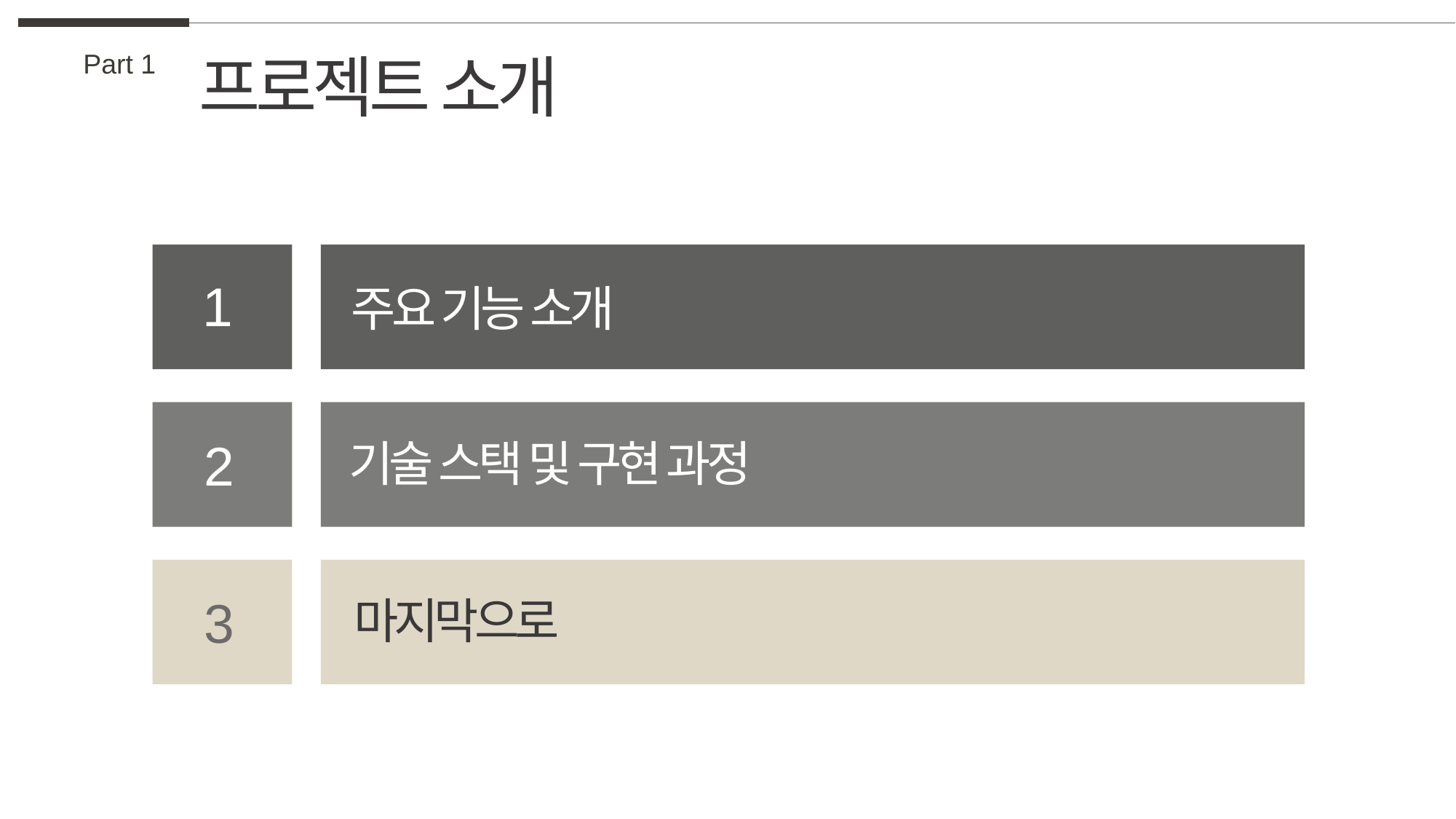

프로젝트 소개
Part 1

1
주요 기능 소개

2
기술 스택 및 구현 과정

3
마지막으로